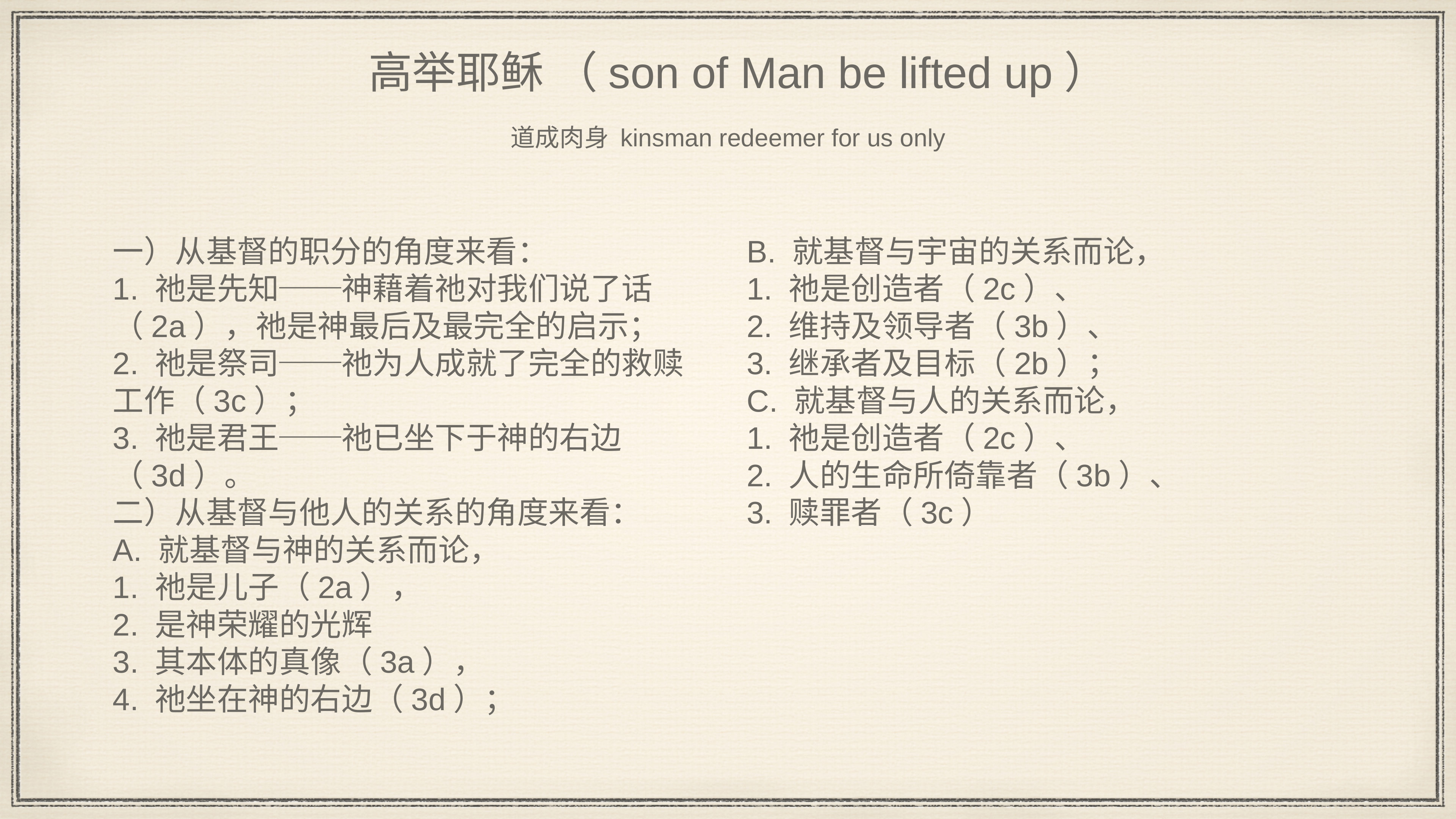

# 高举耶稣 （son of Man be lifted up）
道成肉身 kinsman redeemer for us only
一）从基督的职分的角度来看：
1. 祂是先知──神藉着祂对我们说了话（2a），祂是神最后及最完全的启示；
2. 祂是祭司──祂为人成就了完全的救赎工作（3c）；
3. 祂是君王──祂已坐下于神的右边（3d）。
二）从基督与他人的关系的角度来看：
A. 就基督与神的关系而论，
1. 祂是儿子（2a），
2. 是神荣耀的光辉
3. 其本体的真像（3a），
4. 祂坐在神的右边（3d）；
B. 就基督与宇宙的关系而论，
1. 祂是创造者（2c）、
2. 维持及领导者（3b）、
3. 继承者及目标（2b）；
C. 就基督与人的关系而论，
1. 祂是创造者（2c）、
2. 人的生命所倚靠者（3b）、
3. 赎罪者（3c）